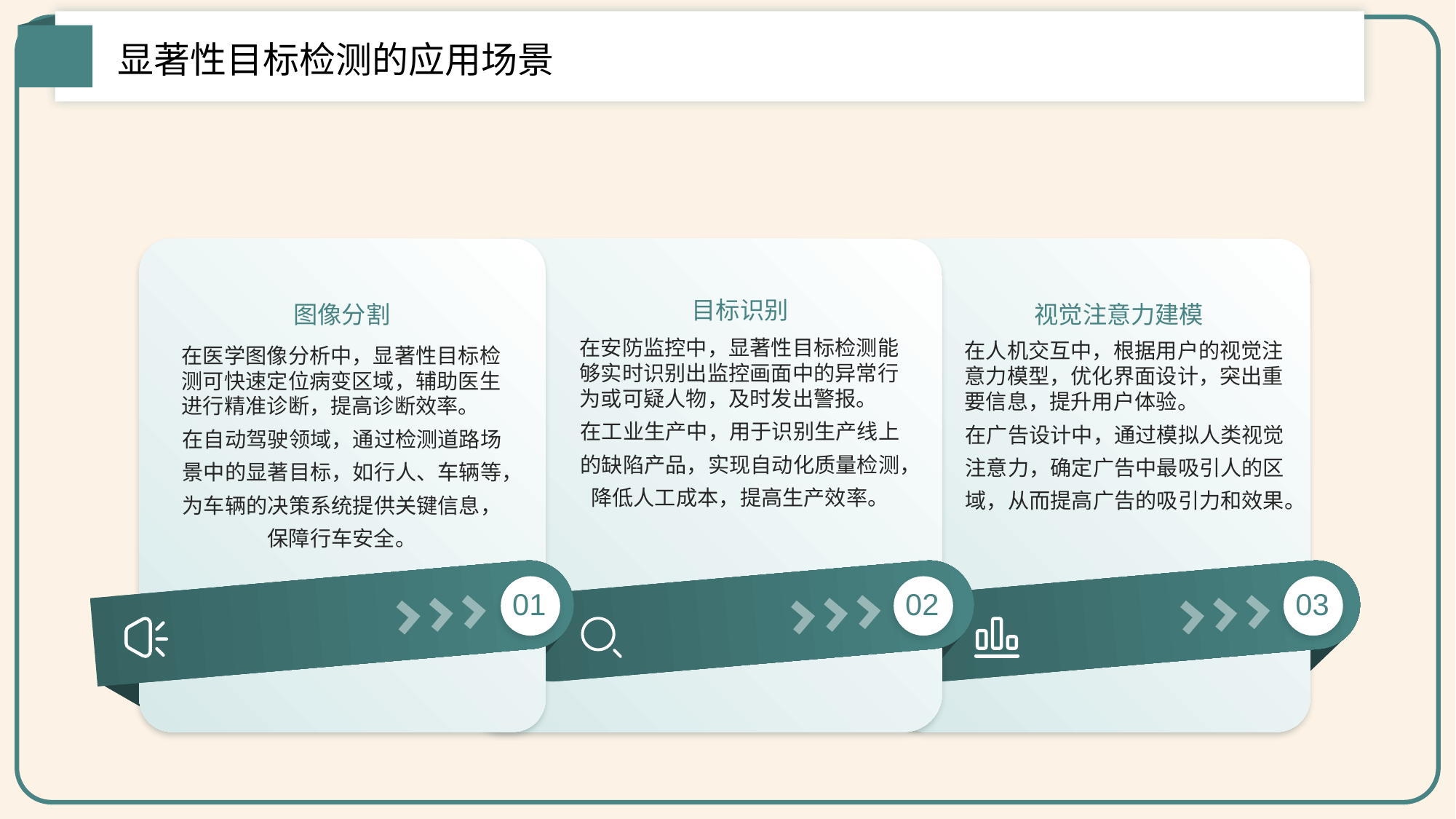

显著性目标检测的应用场景

目标识别
图像分割
视觉注意力建模
在安防监控中，显著性目标检测能够实时识别出监控画面中的异常行为或可疑人物，及时发出警报。
在工业生产中，用于识别生产线上的缺陷产品，实现自动化质量检测，降低人工成本，提高生产效率。
在人机交互中，根据用户的视觉注意力模型，优化界面设计，突出重要信息，提升用户体验。
在广告设计中，通过模拟人类视觉注意力，确定广告中最吸引人的区域，从而提高广告的吸引力和效果。
在医学图像分析中，显著性目标检测可快速定位病变区域，辅助医生进行精准诊断，提高诊断效率。
在自动驾驶领域，通过检测道路场景中的显著目标，如行人、车辆等，为车辆的决策系统提供关键信息，保障行车安全。
01
02
03